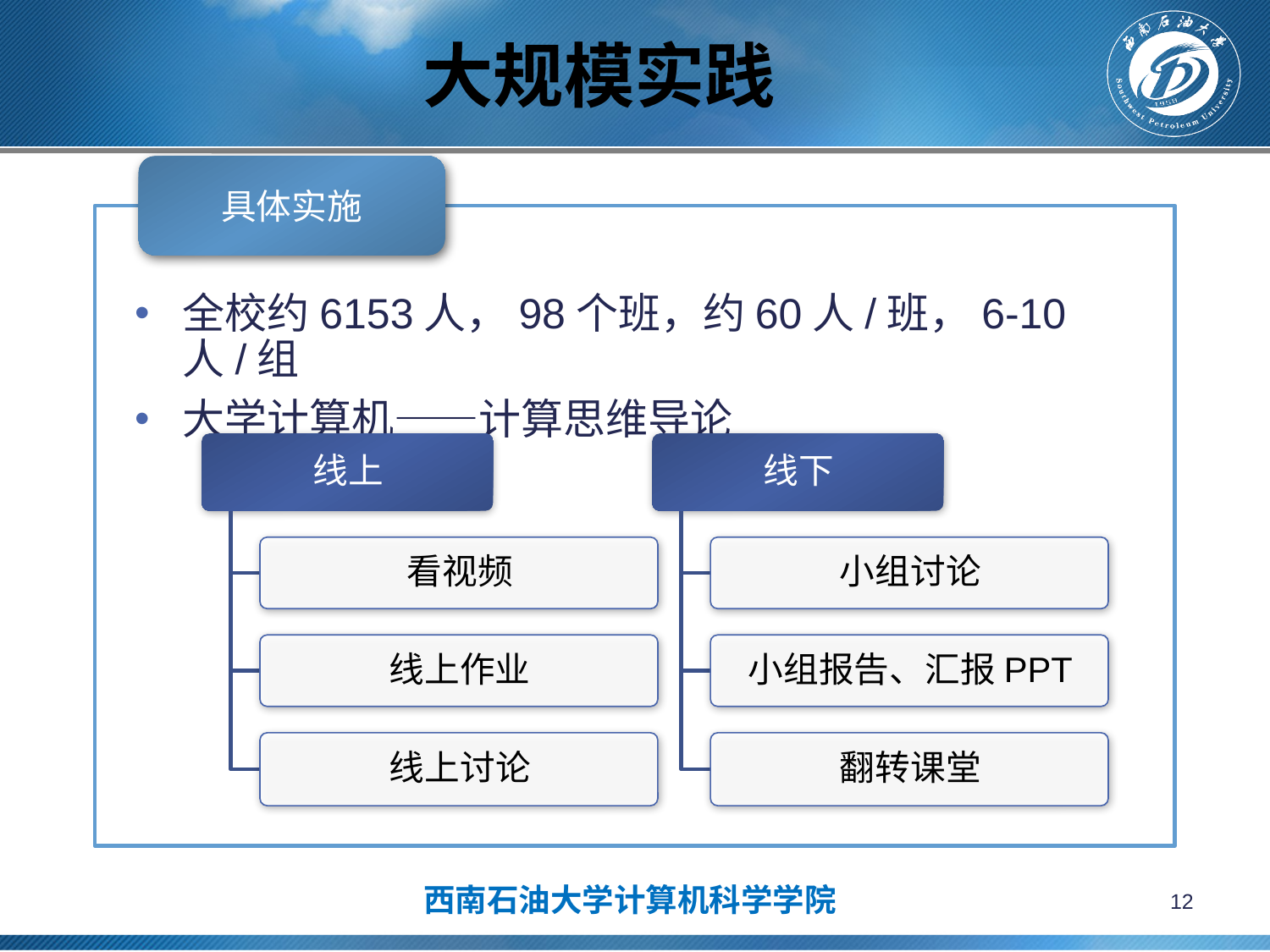

# 大规模实践
具体实施

全校约6153人，98个班，约60人/班，6-10人/组
大学计算机——计算思维导论
线上
看视频
线上作业
线上讨论
线下
小组讨论
小组报告、汇报PPT
翻转课堂
12